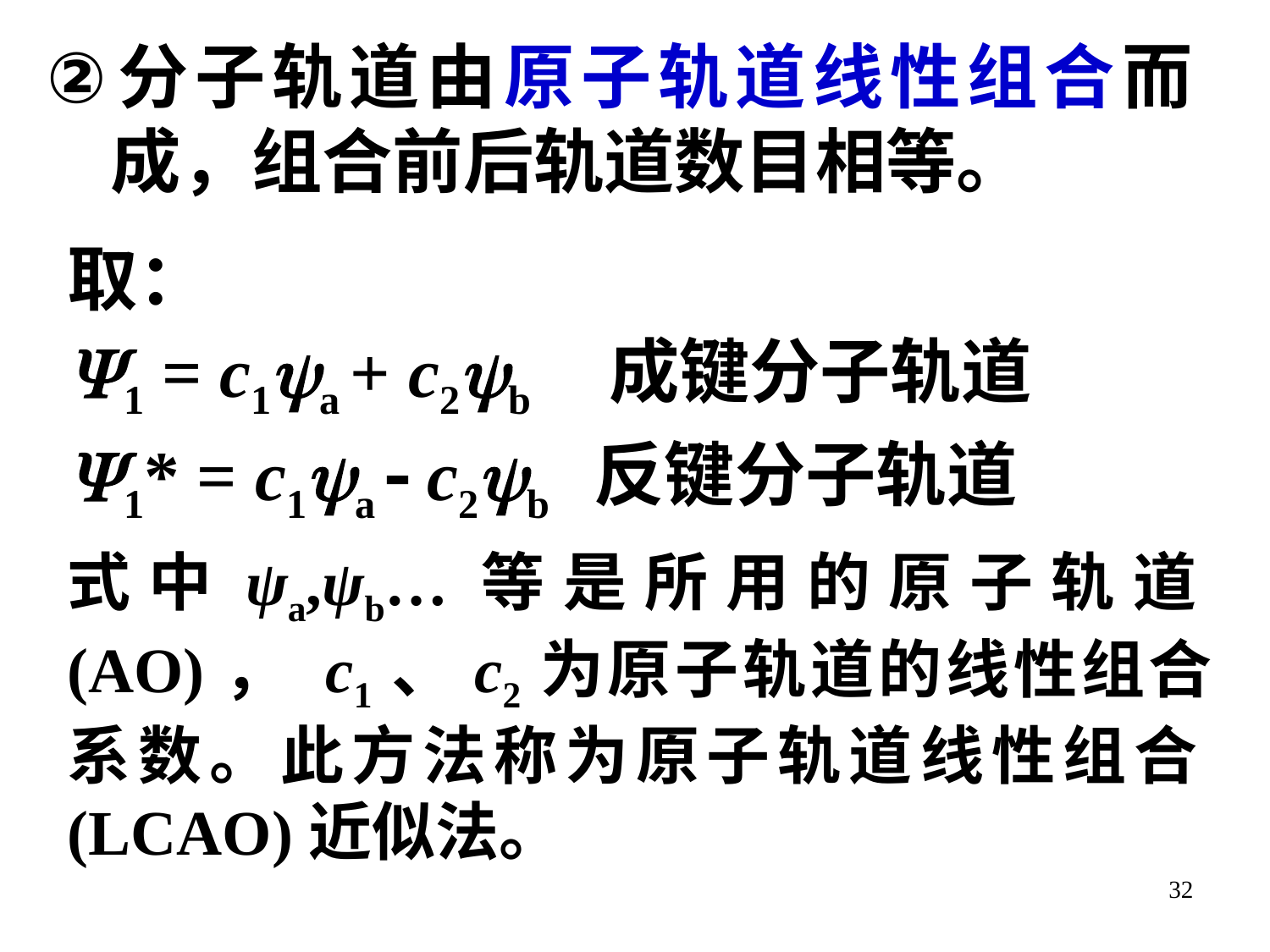

分子轨道由原子轨道线性组合而成，组合前后轨道数目相等。
取：
Ψ1 = c1ψa + c2ψb      成键分子轨道
Ψ1* = c1ψa − c2ψb  反键分子轨道
式中ψa,ψb…等是所用的原子轨道(AO)， c1、c2为原子轨道的线性组合系数。此方法称为原子轨道线性组合(LCAO)近似法。
32